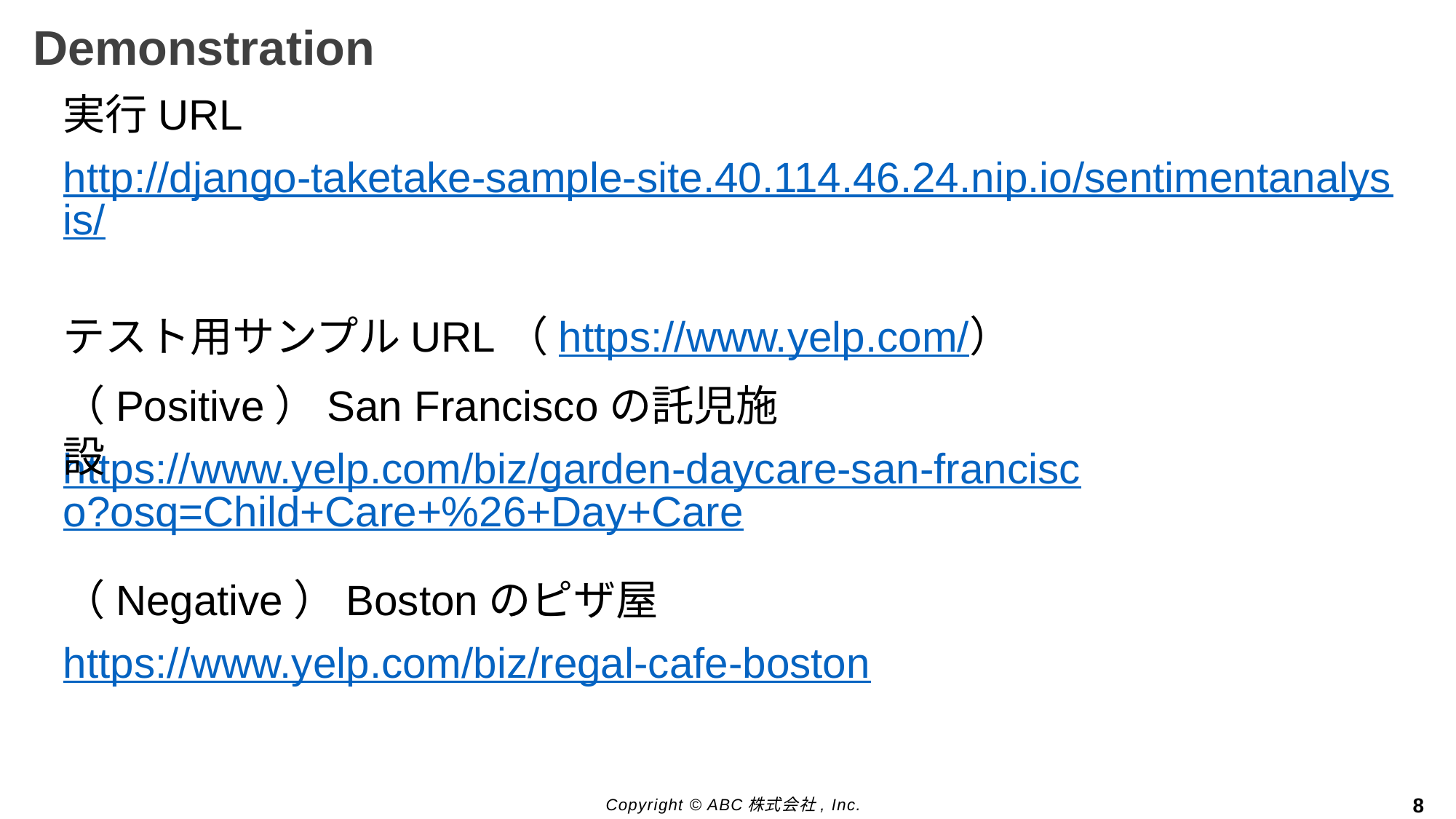

# Demonstration
実行URL
http://django-taketake-sample-site.40.114.46.24.nip.io/sentimentanalysis/
テスト用サンプルURL（https://www.yelp.com/）
（Positive）San Franciscoの託児施設
https://www.yelp.com/biz/garden-daycare-san-francisco?osq=Child+Care+%26+Day+Care
（Negative）Bostonのピザ屋
https://www.yelp.com/biz/regal-cafe-boston